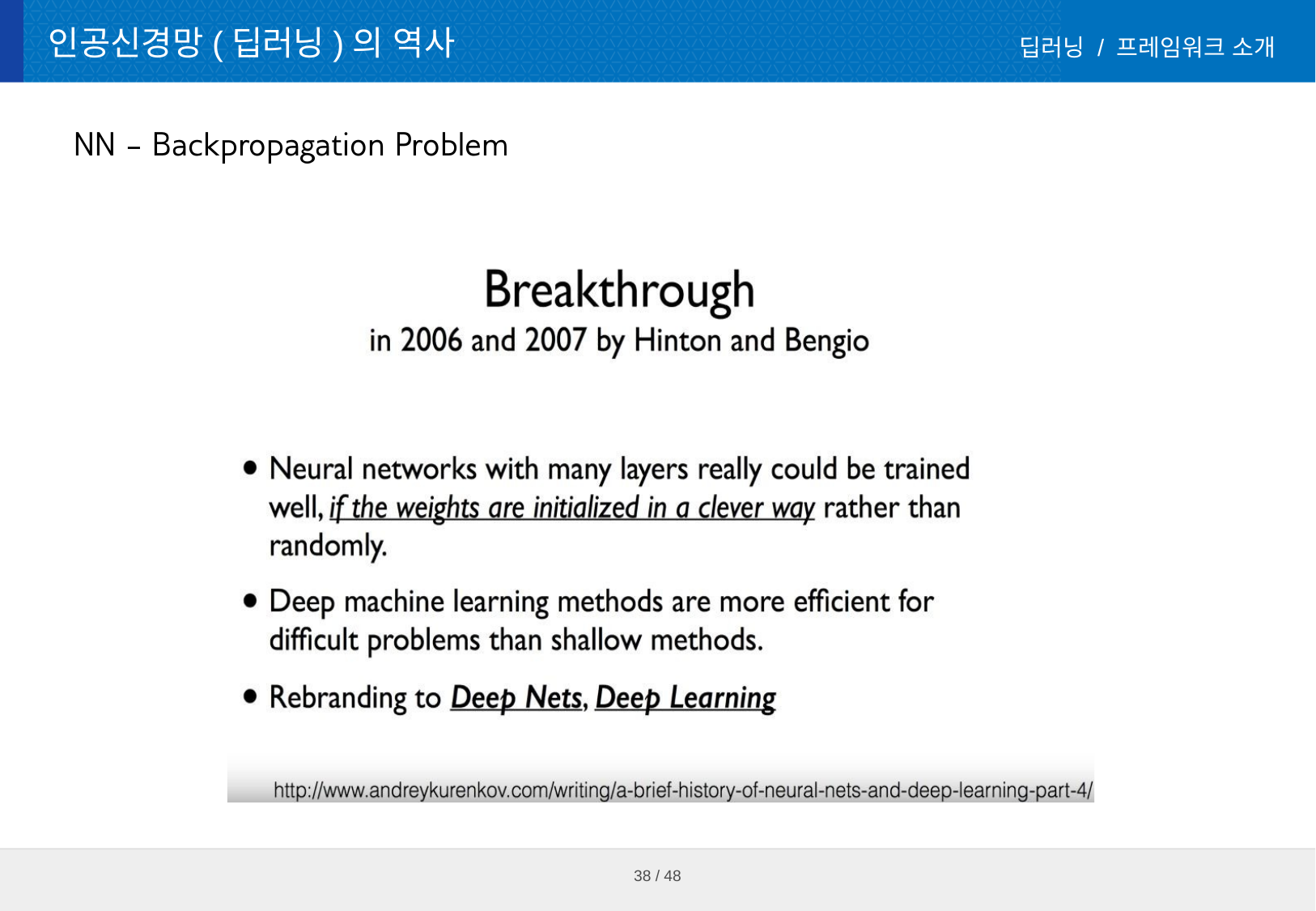

# 인공신경망(딥러닝)의 역사
딥러닝 / 프레임워크 소개
NN – Backpropagation Problem